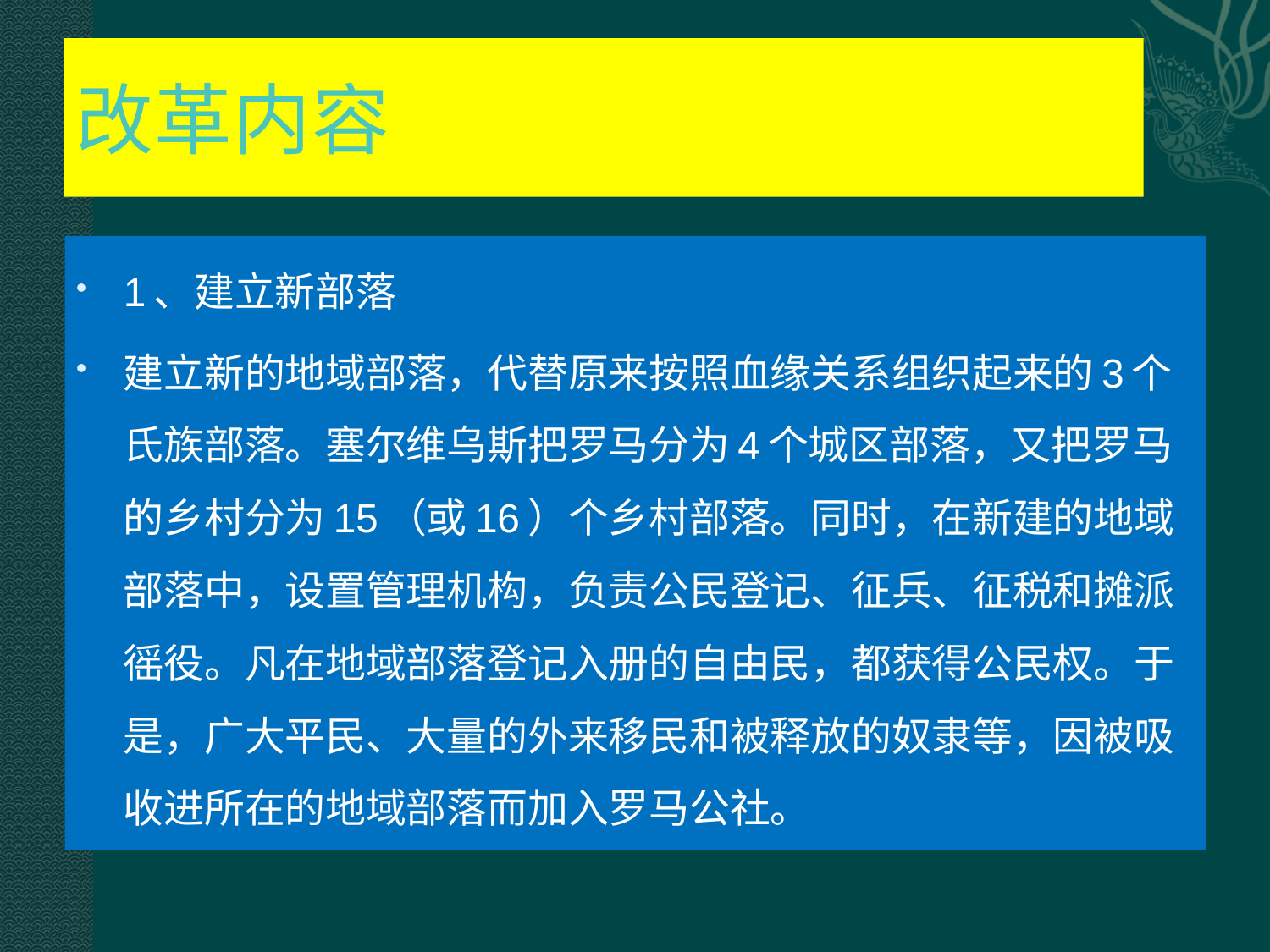

# 改革内容
1、建立新部落
建立新的地域部落，代替原来按照血缘关系组织起来的3个氏族部落。塞尔维乌斯把罗马分为4个城区部落，又把罗马的乡村分为15（或16）个乡村部落。同时，在新建的地域部落中，设置管理机构，负责公民登记、征兵、征税和摊派徭役。凡在地域部落登记入册的自由民，都获得公民权。于是，广大平民、大量的外来移民和被释放的奴隶等，因被吸收进所在的地域部落而加入罗马公社。